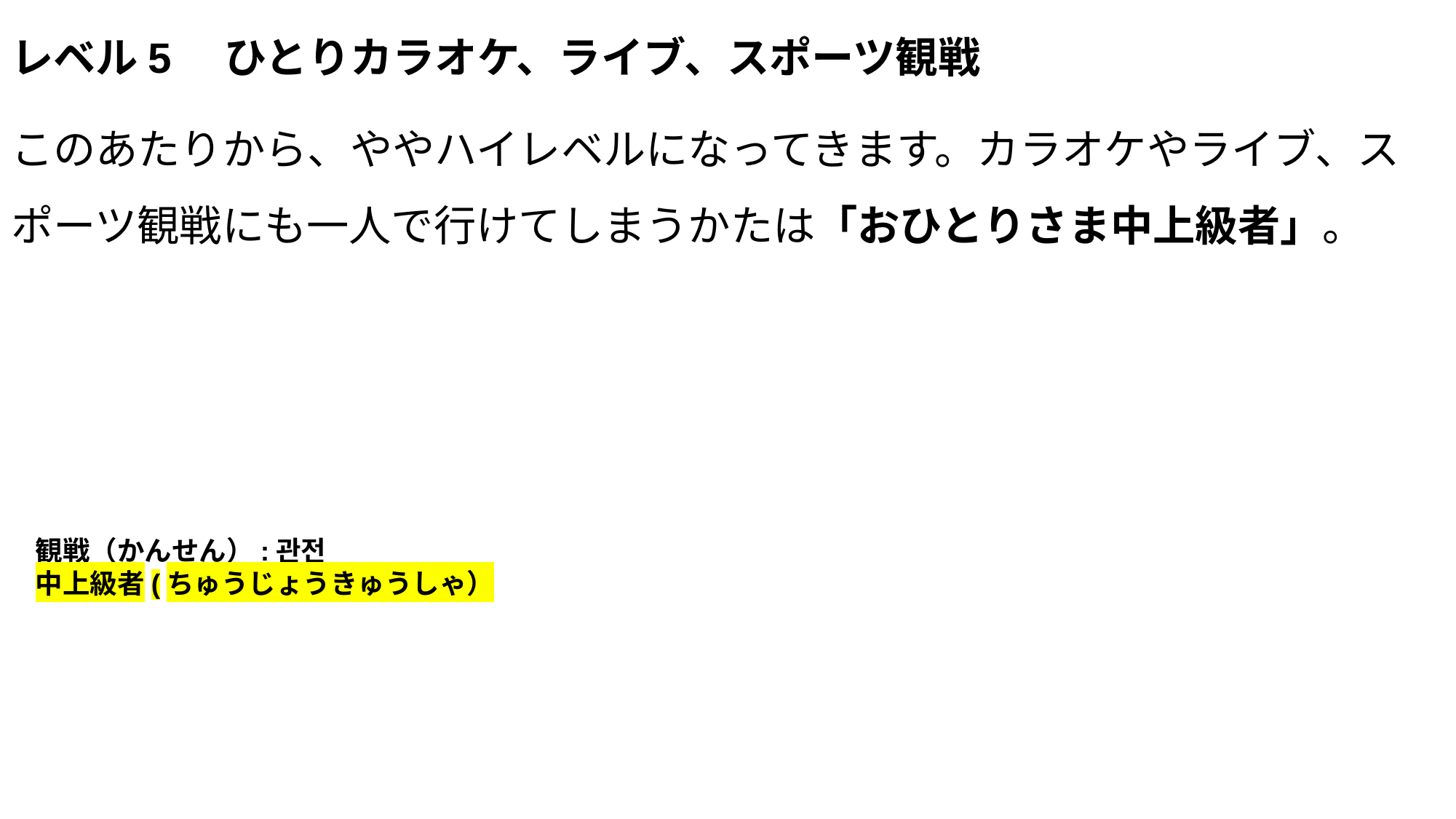

レベル5　ひとりカラオケ、ライブ、スポーツ観戦
このあたりから、ややハイレベルになってきます。カラオケやライブ、スポーツ観戦にも一人で行けてしまうかたは「おひとりさま中上級者」。
観戦（かんせん）:관전
中上級者(ちゅうじょうきゅうしゃ）